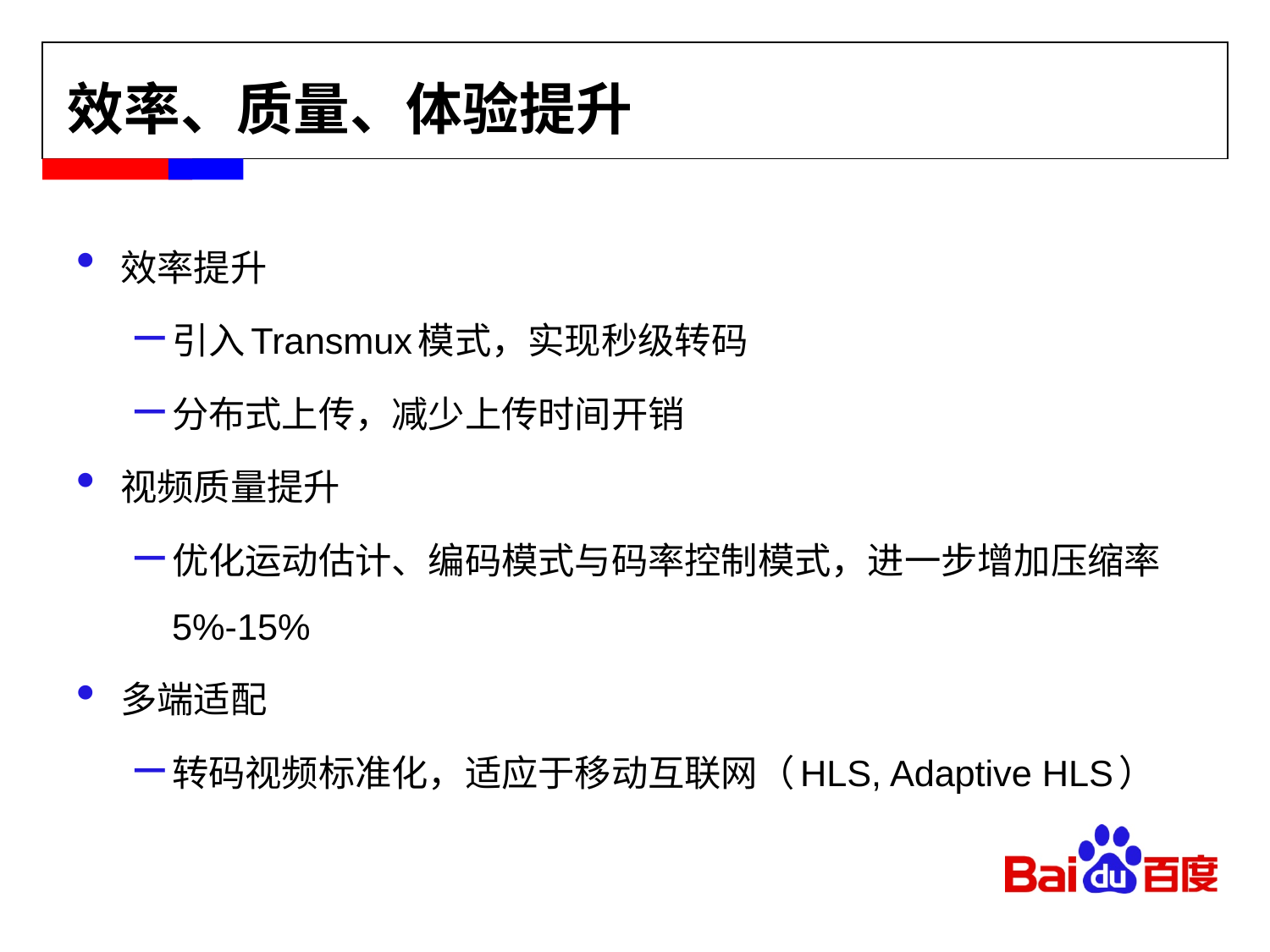

# 效率、质量、体验提升
效率提升
引入Transmux模式，实现秒级转码
分布式上传，减少上传时间开销
视频质量提升
优化运动估计、编码模式与码率控制模式，进一步增加压缩率5%-15%
多端适配
转码视频标准化，适应于移动互联网（HLS, Adaptive HLS）